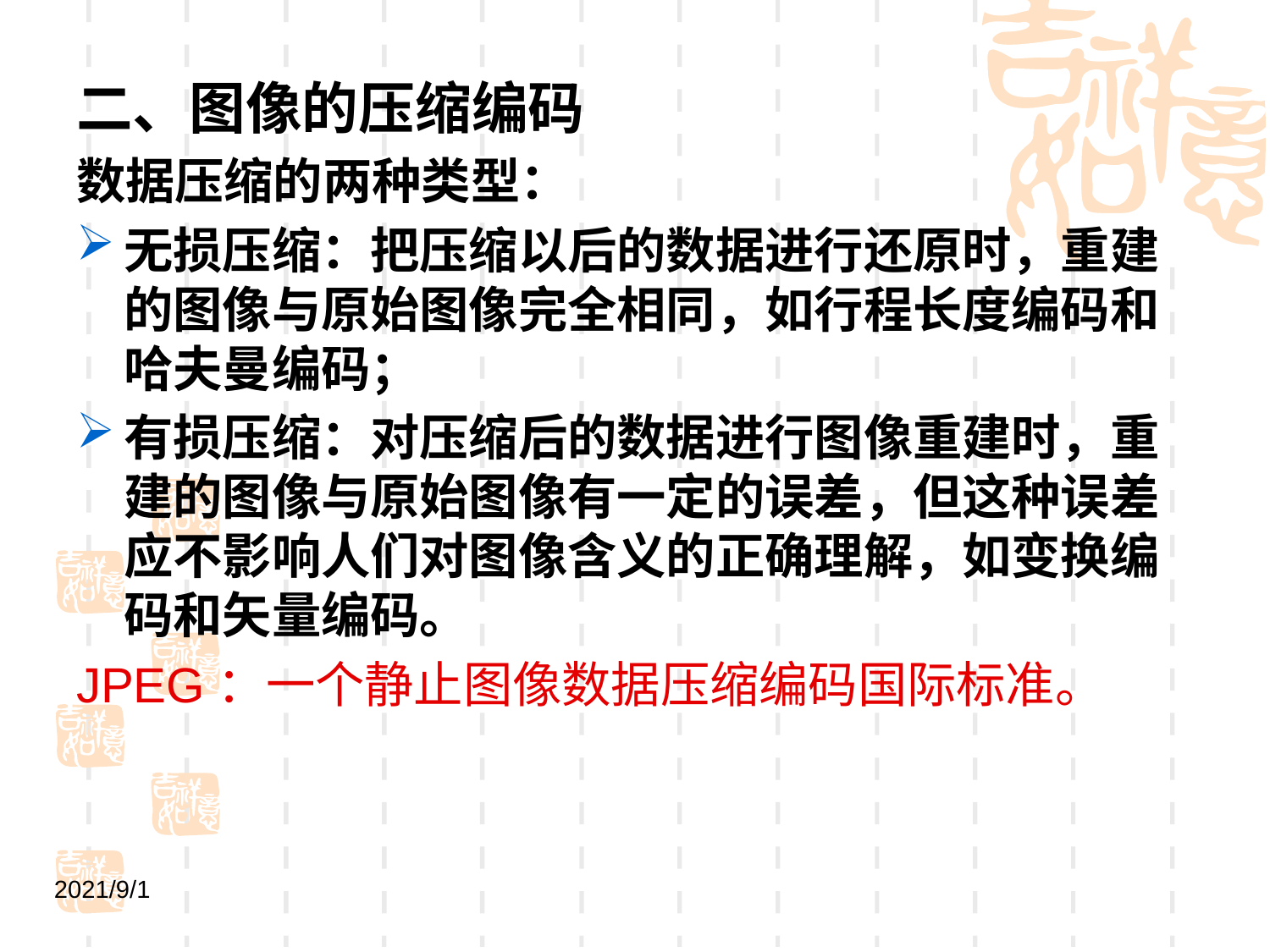

二、图像的压缩编码
数据压缩的两种类型：
无损压缩：把压缩以后的数据进行还原时，重建的图像与原始图像完全相同，如行程长度编码和哈夫曼编码；
有损压缩：对压缩后的数据进行图像重建时，重建的图像与原始图像有一定的误差，但这种误差应不影响人们对图像含义的正确理解，如变换编码和矢量编码。
JPEG：一个静止图像数据压缩编码国际标准。
2021/9/1